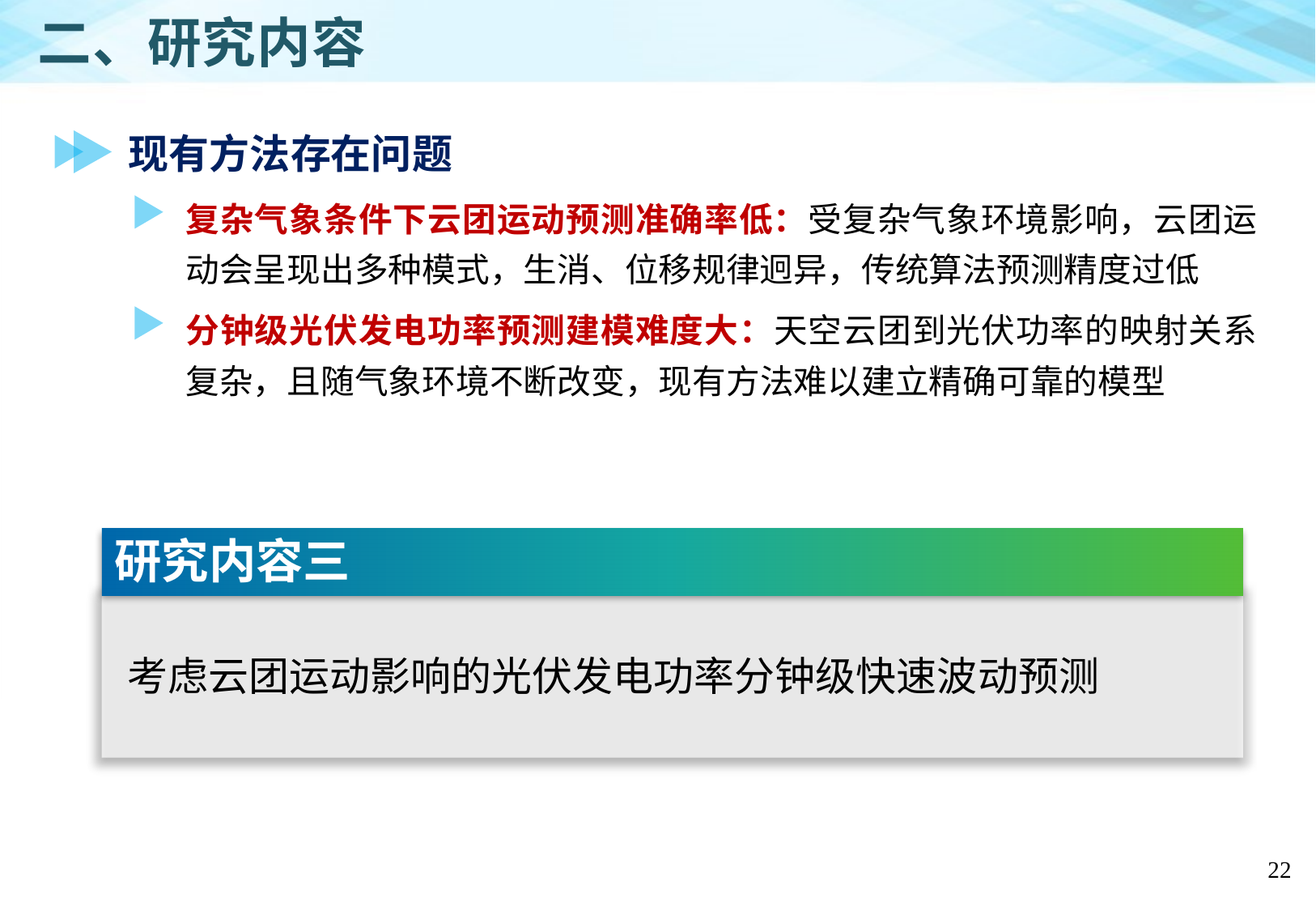

二、研究内容
现有方法存在问题

复杂气象条件下云团运动预测准确率低：受复杂气象环境影响，云团运动会呈现出多种模式，生消、位移规律迥异，传统算法预测精度过低
分钟级光伏发电功率预测建模难度大：天空云团到光伏功率的映射关系复杂，且随气象环境不断改变，现有方法难以建立精确可靠的模型

 研究内容三

考虑云团运动影响的光伏发电功率分钟级快速波动预测
22